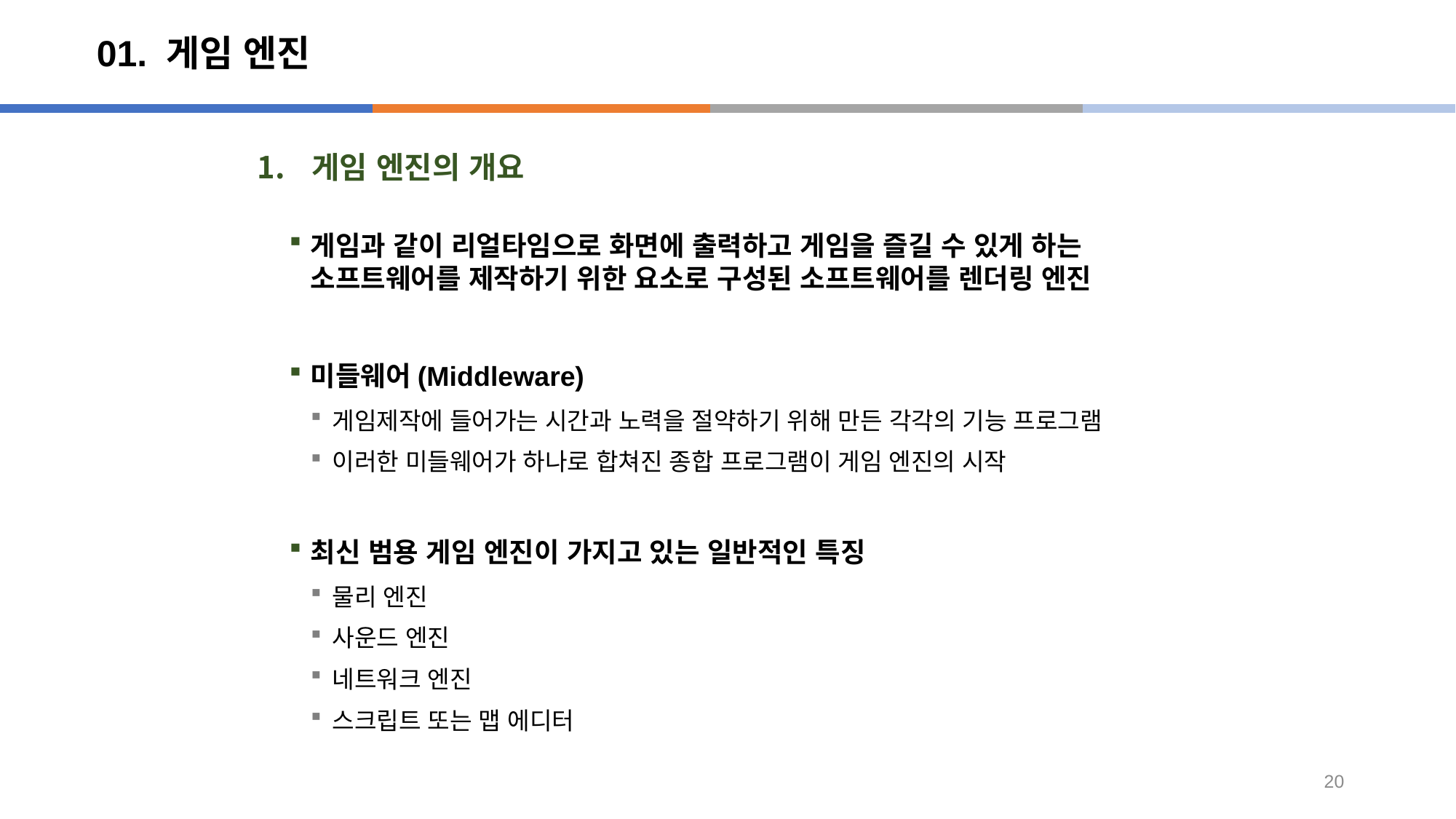

# 01. 게임 엔진
게임 엔진의 개요

게임과 같이 리얼타임으로 화면에 출력하고 게임을 즐길 수 있게 하는 소프트웨어를 제작하기 위한 요소로 구성된 소프트웨어를 렌더링 엔진

미들웨어(Middleware)
게임제작에 들어가는 시간과 노력을 절약하기 위해 만든 각각의 기능 프로그램
이러한 미들웨어가 하나로 합쳐진 종합 프로그램이 게임 엔진의 시작

최신 범용 게임 엔진이 가지고 있는 일반적인 특징
물리 엔진
사운드 엔진
네트워크 엔진
스크립트 또는 맵 에디터

20